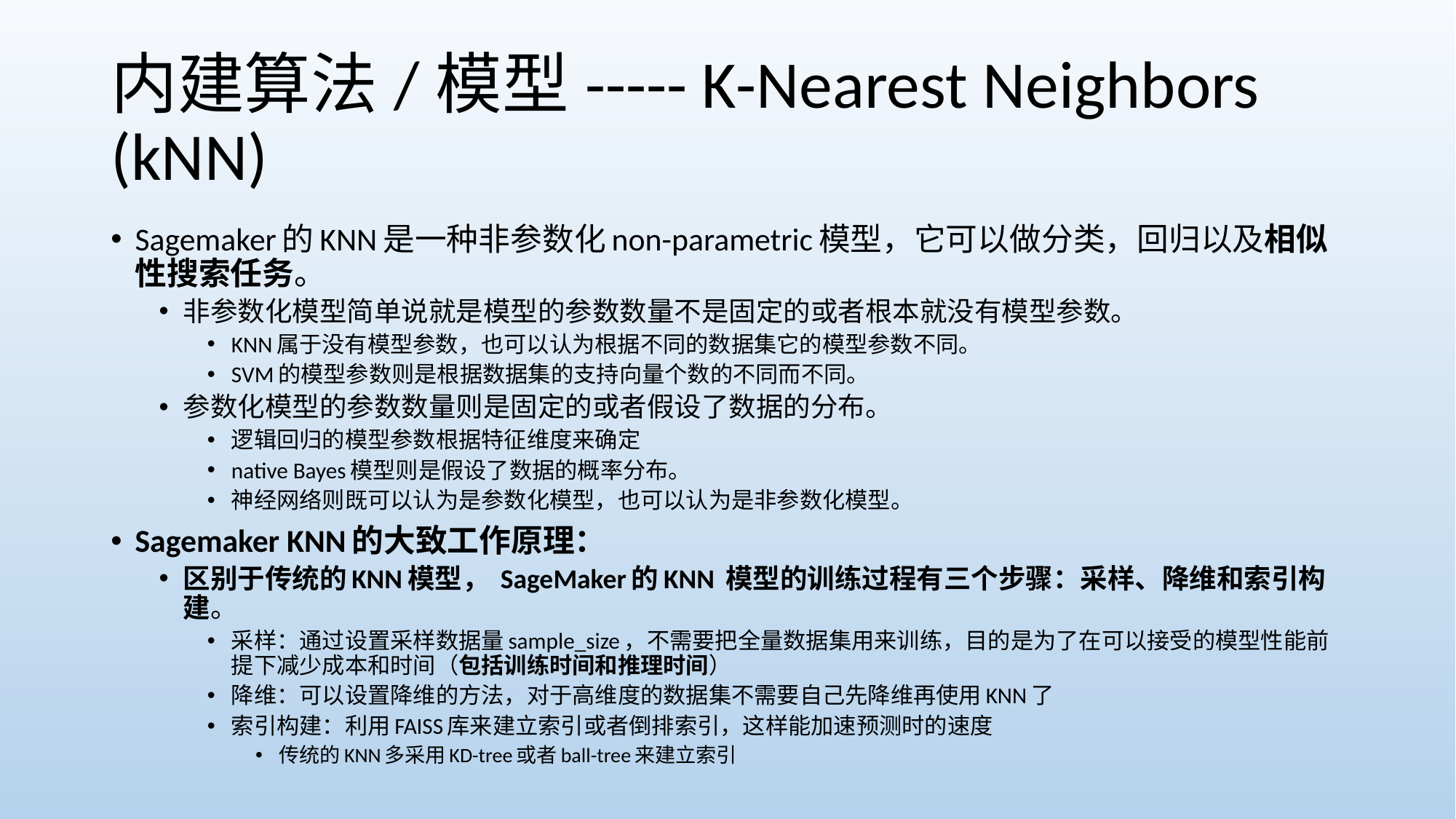

# 内建算法/模型----- K-Nearest Neighbors (kNN)
Sagemaker的KNN是一种非参数化non-parametric模型，它可以做分类，回归以及相似性搜索任务。
非参数化模型简单说就是模型的参数数量不是固定的或者根本就没有模型参数。
KNN属于没有模型参数，也可以认为根据不同的数据集它的模型参数不同。
SVM的模型参数则是根据数据集的支持向量个数的不同而不同。
参数化模型的参数数量则是固定的或者假设了数据的分布。
逻辑回归的模型参数根据特征维度来确定
native Bayes模型则是假设了数据的概率分布。
神经网络则既可以认为是参数化模型，也可以认为是非参数化模型。
Sagemaker KNN的大致工作原理：
区别于传统的KNN模型， SageMaker的KNN 模型的训练过程有三个步骤：采样、降维和索引构建。
采样：通过设置采样数据量sample_size，不需要把全量数据集用来训练，目的是为了在可以接受的模型性能前提下减少成本和时间（包括训练时间和推理时间）
降维：可以设置降维的方法，对于高维度的数据集不需要自己先降维再使用KNN了
索引构建：利用FAISS库来建立索引或者倒排索引，这样能加速预测时的速度
传统的KNN多采用KD-tree或者ball-tree来建立索引